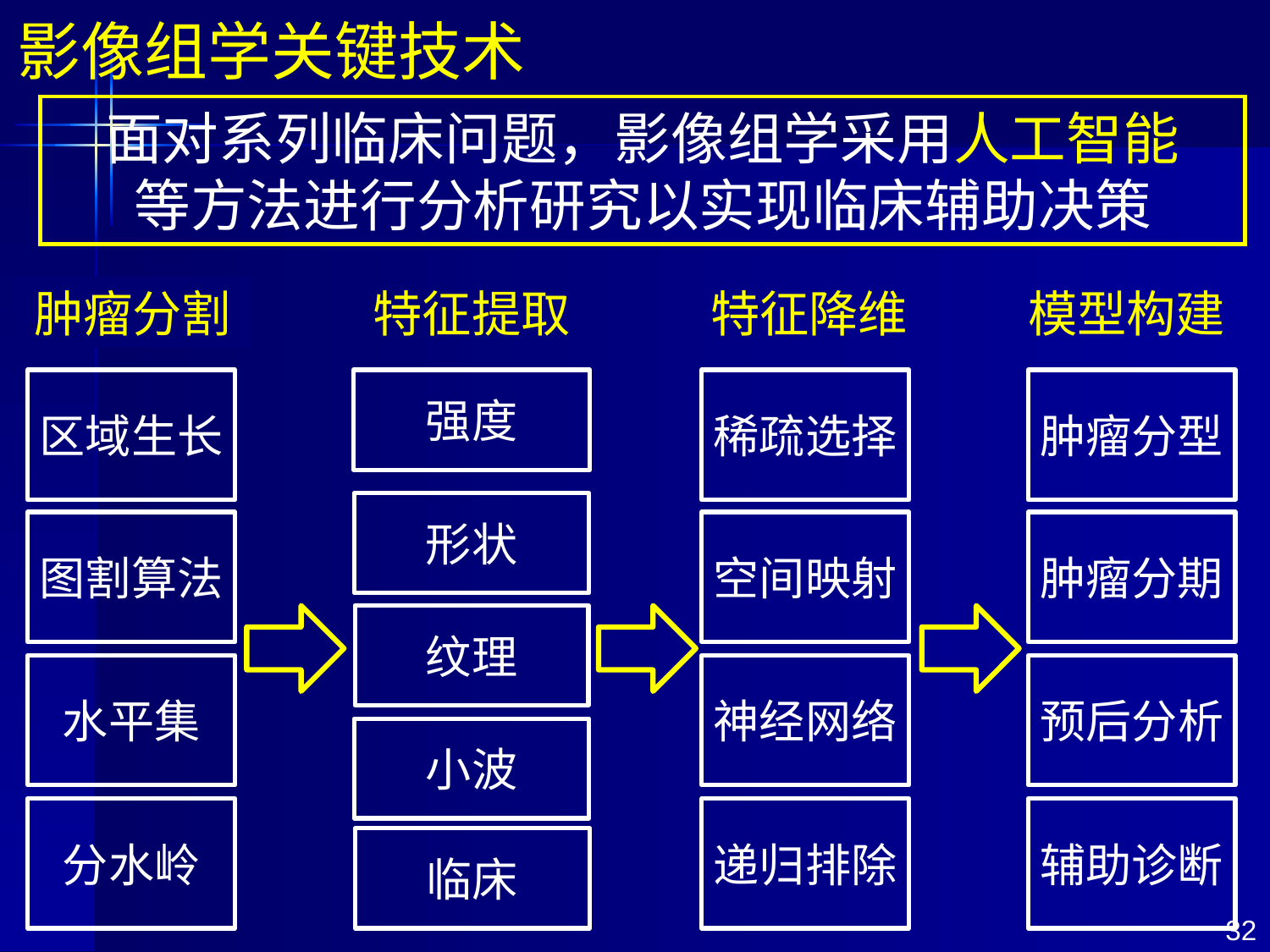

影像组学关键技术
面对系列临床问题，影像组学采用人工智能
等方法进行分析研究以实现临床辅助决策
肿瘤分割
特征提取
特征降维
模型构建
区域生长
强度
稀疏选择
肿瘤分型
形状
图割算法
空间映射
肿瘤分期

纹理
水平集
神经网络
预后分析
小波
分水岭
递归排除
辅助诊断
临床